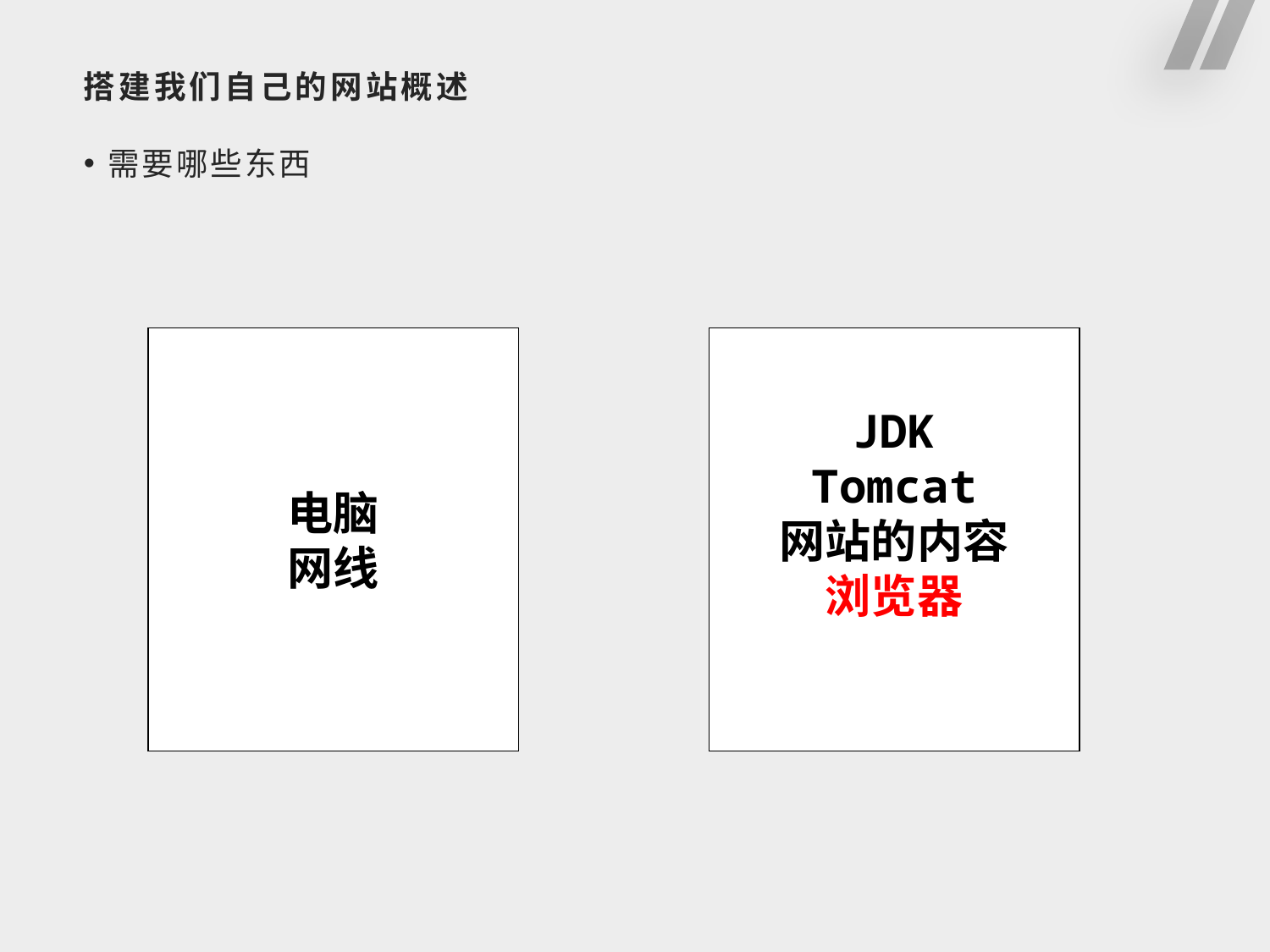

# 搭建我们自己的网站概述
需要哪些东西

电脑
网线
JDK
Tomcat
网站的内容
浏览器